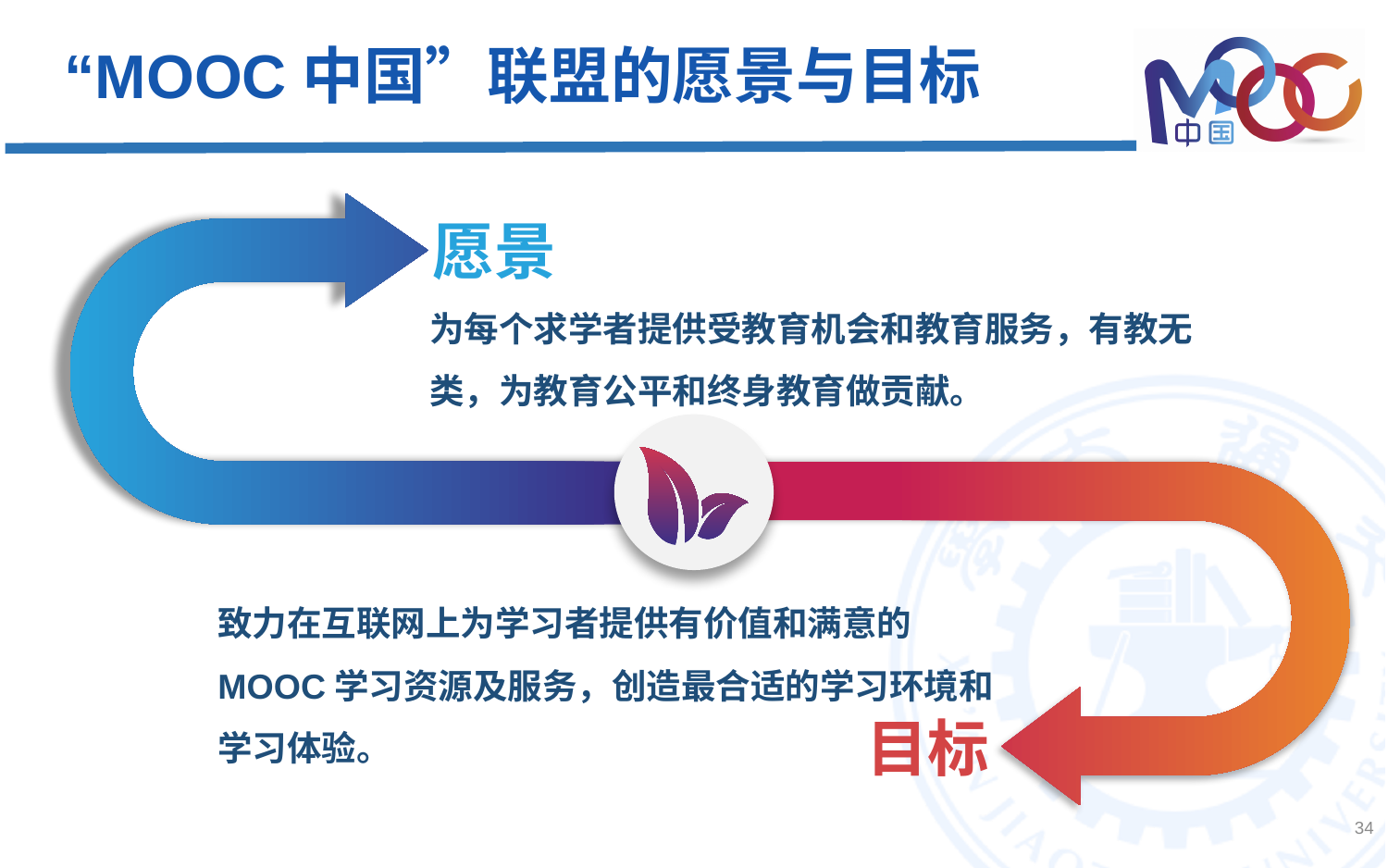

“MOOC中国”联盟的愿景与目标
愿景
为每个求学者提供受教育机会和教育服务，有教无类，为教育公平和终身教育做贡献。

致力在互联网上为学习者提供有价值和满意的MOOC学习资源及服务，创造最合适的学习环境和学习体验。
目标
34